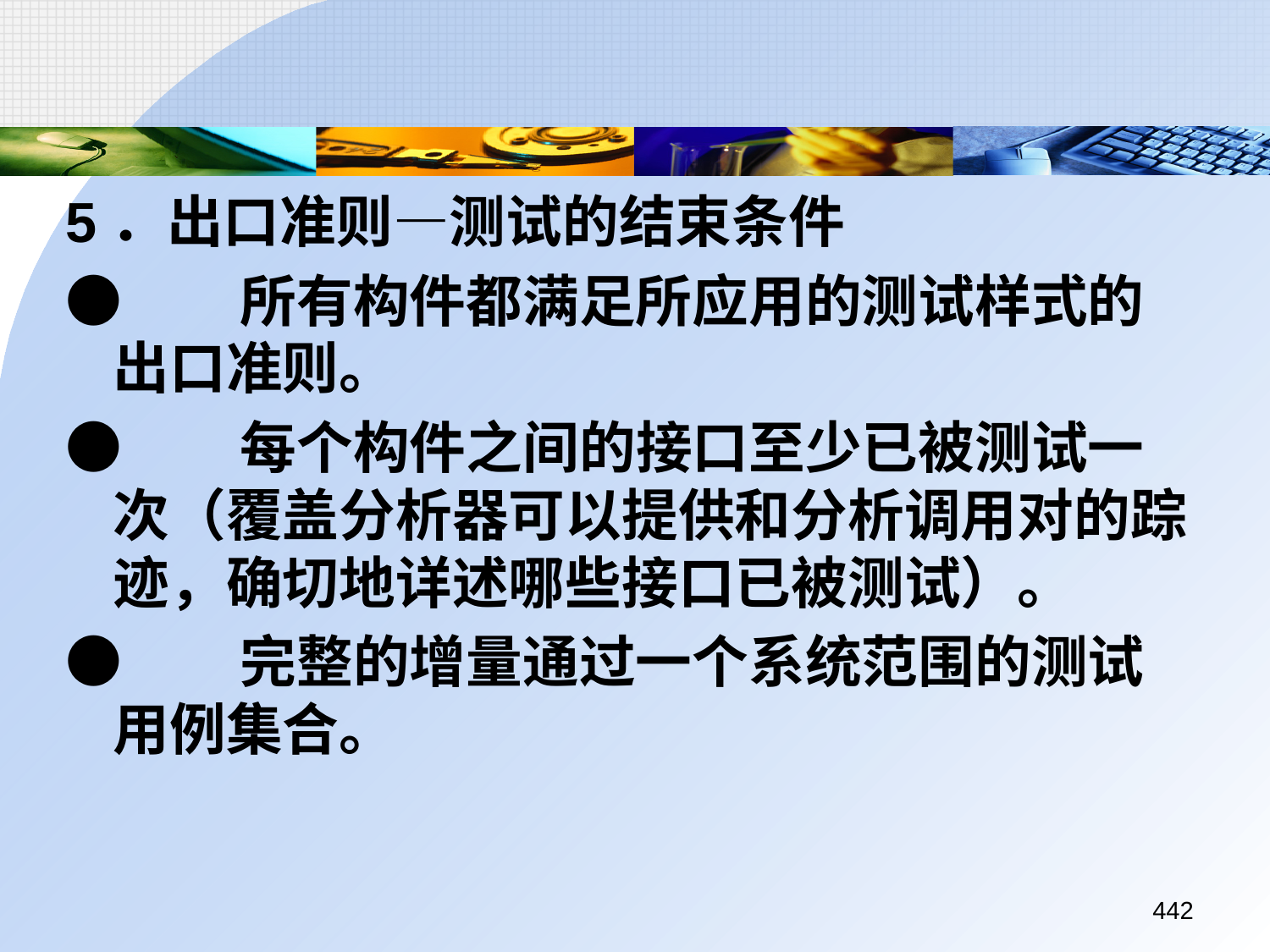

5．出口准则—测试的结束条件
●	所有构件都满足所应用的测试样式的出口准则。
●	每个构件之间的接口至少已被测试一次（覆盖分析器可以提供和分析调用对的踪迹，确切地详述哪些接口已被测试）。
●	完整的增量通过一个系统范围的测试用例集合。

442